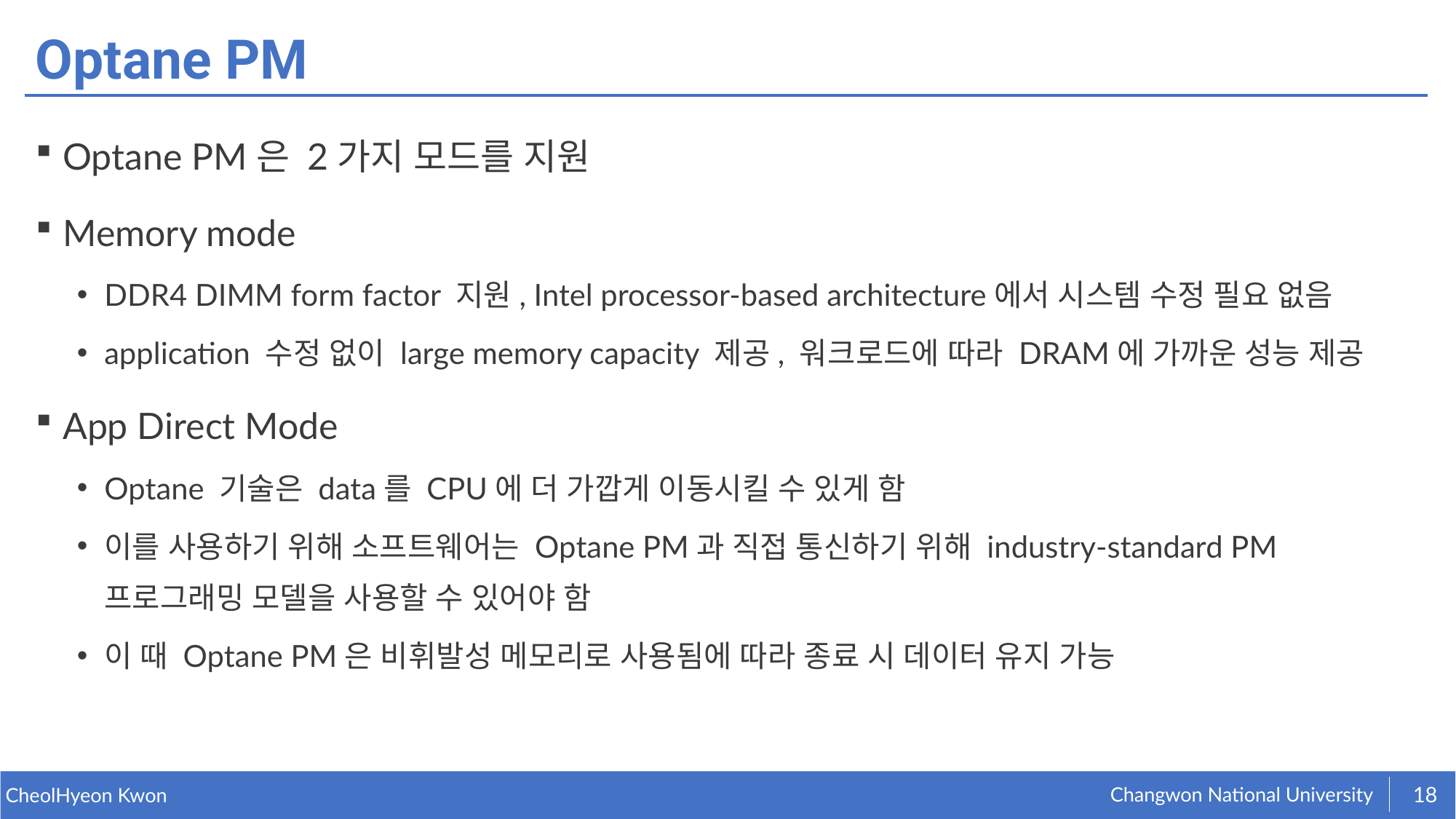

# Optane PM
Optane PM은 2가지 모드를 지원
Memory mode
DDR4 DIMM form factor 지원, Intel processor-based architecture에서 시스템 수정 필요 없음
application 수정 없이 large memory capacity 제공, 워크로드에 따라 DRAM에 가까운 성능 제공
App Direct Mode
Optane 기술은 data를 CPU에 더 가깝게 이동시킬 수 있게 함
이를 사용하기 위해 소프트웨어는 Optane PM과 직접 통신하기 위해 industry-standard PM 프로그래밍 모델을 사용할 수 있어야 함
이 때 Optane PM은 비휘발성 메모리로 사용됨에 따라 종료 시 데이터 유지 가능

18